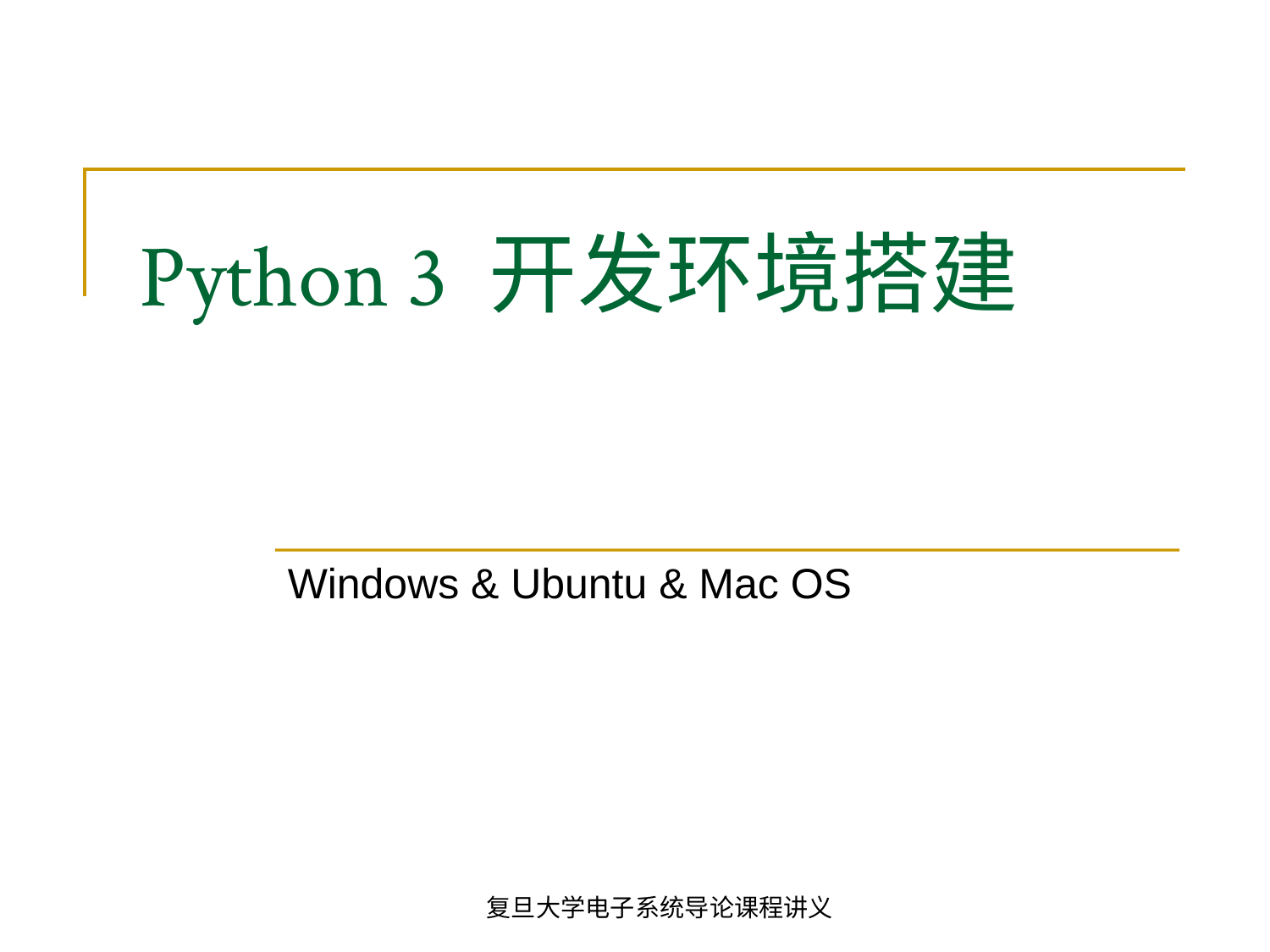

# Python 3 开发环境搭建
Windows & Ubuntu & Mac OS